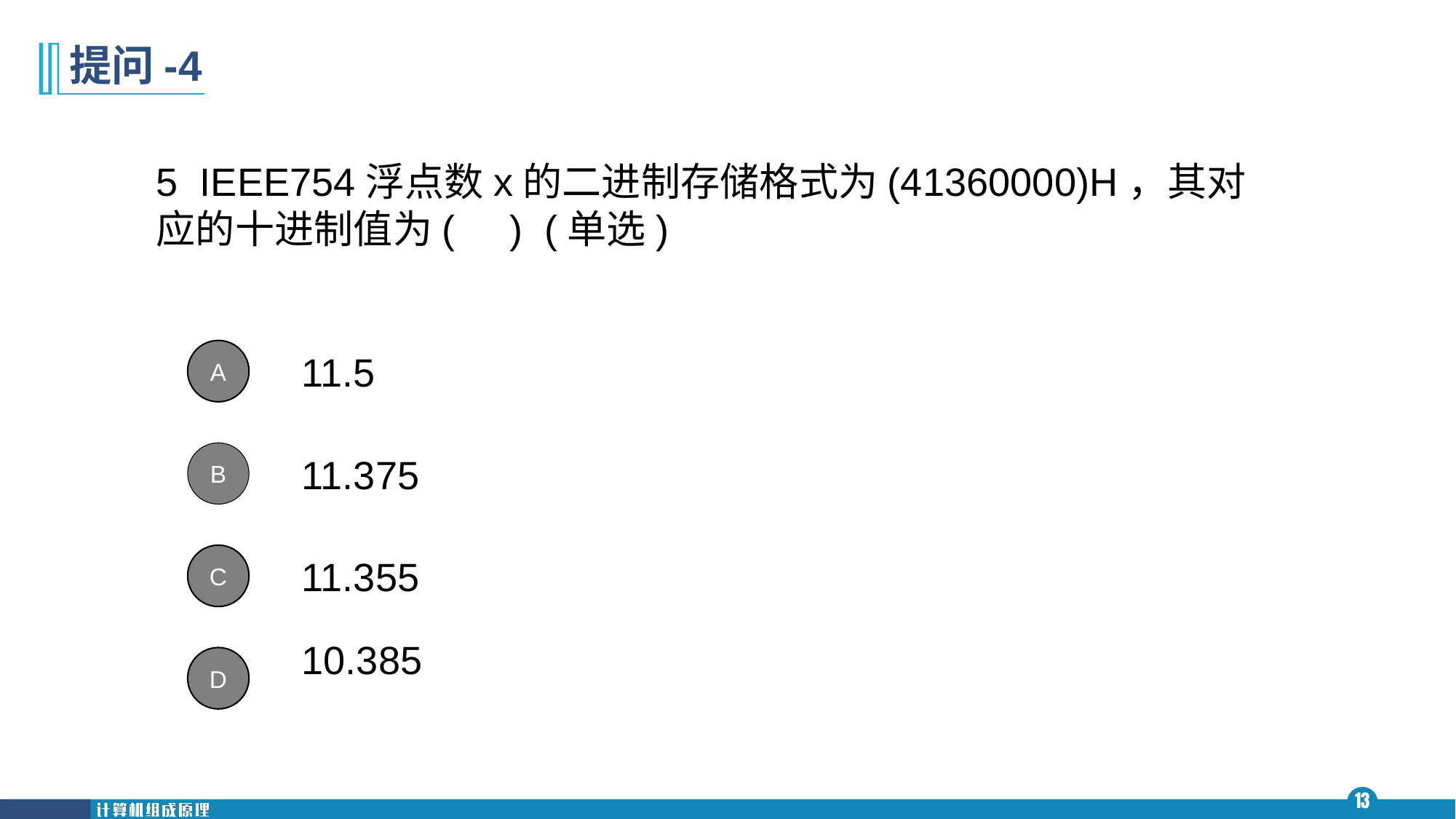

# 提问-4
5  IEEE754浮点数x的二进制存储格式为(41360000)H，其对应的十进制值为(     )  (单选)
A
11.5
B
11.375
C
11.355
10.385

D